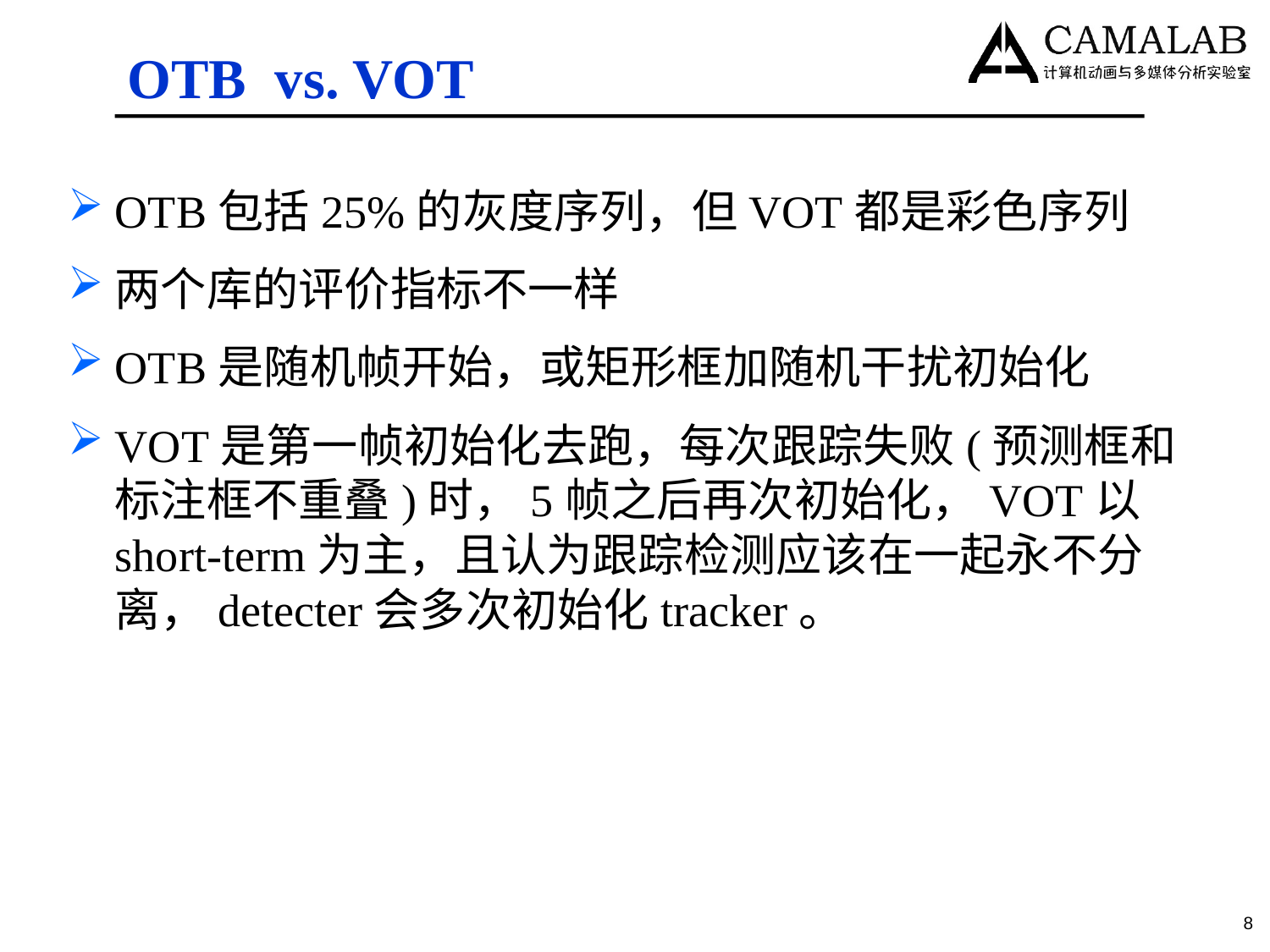

# OTB  vs. VOT
OTB包括25%的灰度序列，但VOT都是彩色序列
两个库的评价指标不一样
OTB是随机帧开始，或矩形框加随机干扰初始化
VOT是第一帧初始化去跑，每次跟踪失败(预测框和标注框不重叠)时，5帧之后再次初始化，VOT以short-term为主，且认为跟踪检测应该在一起永不分离，detecter会多次初始化tracker。